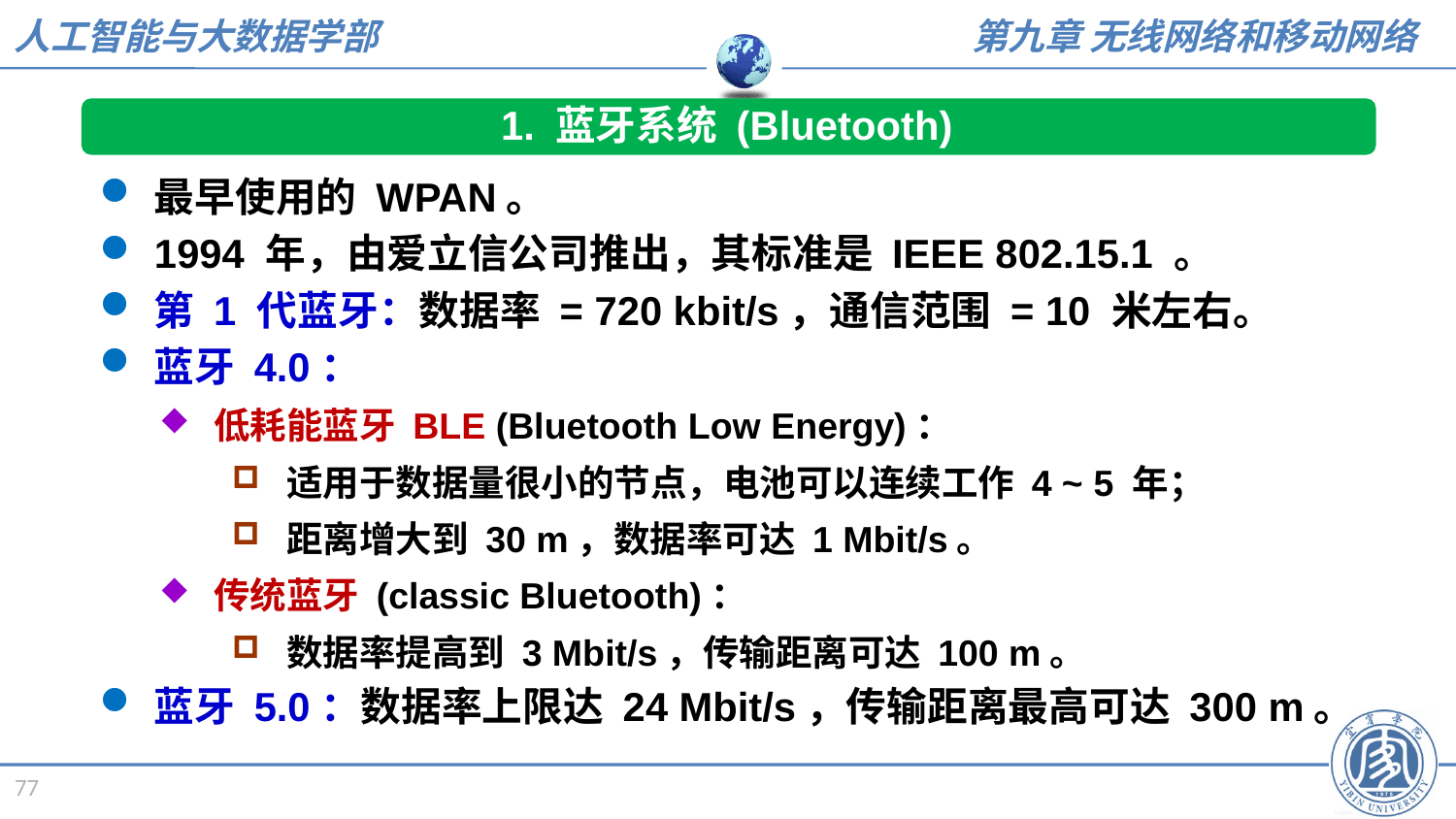

1. 蓝牙系统 (Bluetooth)

最早使用的 WPAN。
1994 年，由爱立信公司推出，其标准是 IEEE 802.15.1 。
第 1 代蓝牙：数据率 = 720 kbit/s，通信范围 = 10 米左右。
蓝牙 4.0：
低耗能蓝牙 BLE (Bluetooth Low Energy)：
适用于数据量很小的节点，电池可以连续工作 4 ~ 5 年；
距离增大到 30 m，数据率可达 1 Mbit/s。
传统蓝牙 (classic Bluetooth)：
数据率提高到 3 Mbit/s，传输距离可达 100 m。
蓝牙 5.0：数据率上限达 24 Mbit/s，传输距离最高可达 300 m。
77